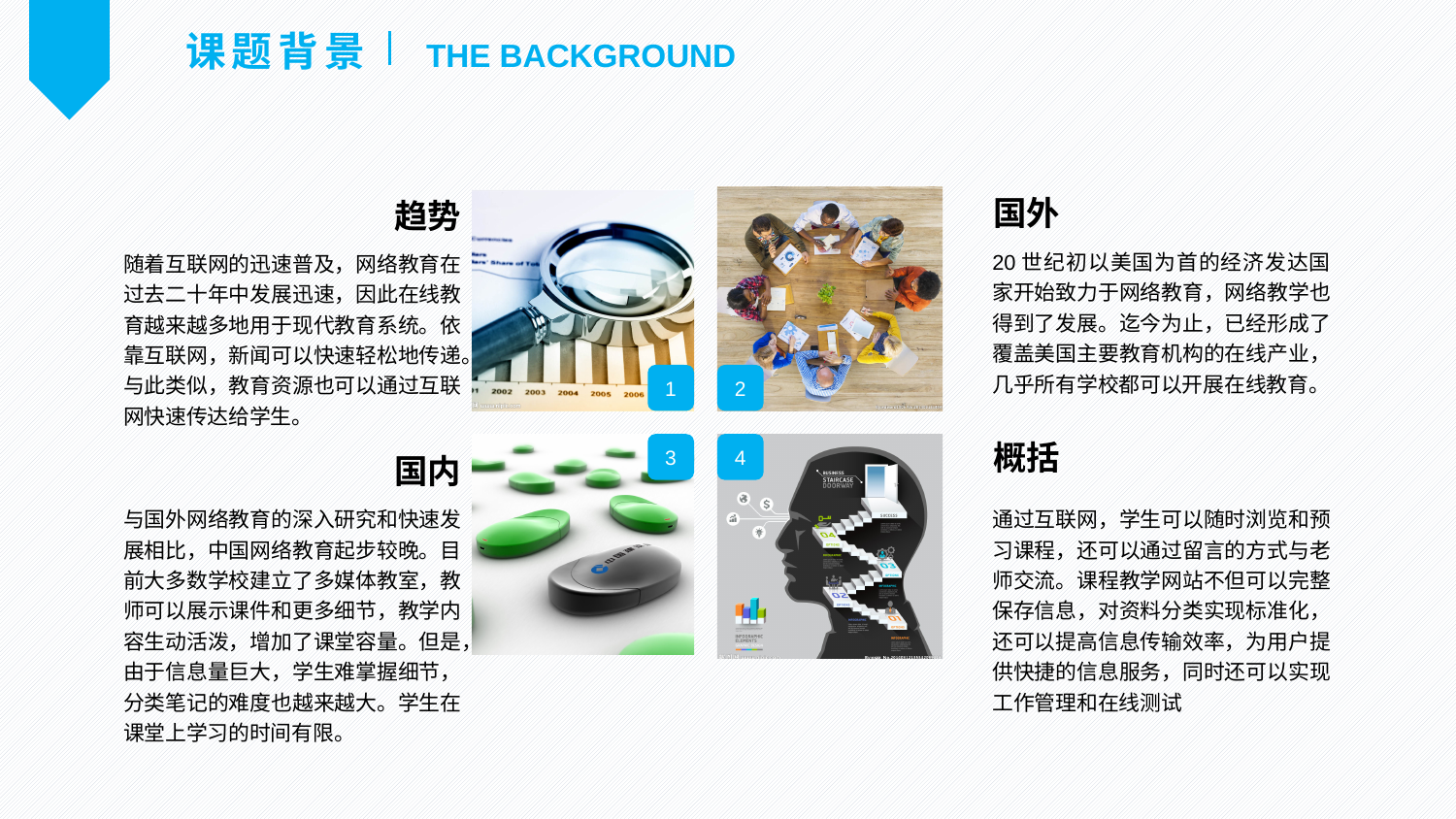

课题背景
THE BACKGROUND

国外
趋势

20世纪初以美国为首的经济发达国家开始致力于网络教育，网络教学也得到了发展。迄今为止，已经形成了覆盖美国主要教育机构的在线产业，几乎所有学校都可以开展在线教育。
随着互联网的迅速普及，网络教育在过去二十年中发展迅速，因此在线教育越来越多地用于现代教育系统。依靠互联网，新闻可以快速轻松地传递。与此类似，教育资源也可以通过互联网快速传达给学生。
1
2
概括

3
4
国内
通过互联网，学生可以随时浏览和预习课程，还可以通过留言的方式与老师交流。课程教学网站不但可以完整保存信息，对资料分类实现标准化，还可以提高信息传输效率，为用户提供快捷的信息服务，同时还可以实现工作管理和在线测试
与国外网络教育的深入研究和快速发展相比，中国网络教育起步较晚。目前大多数学校建立了多媒体教室，教师可以展示课件和更多细节，教学内容生动活泼，增加了课堂容量。但是，由于信息量巨大，学生难掌握细节，分类笔记的难度也越来越大。学生在课堂上学习的时间有限。
延时符